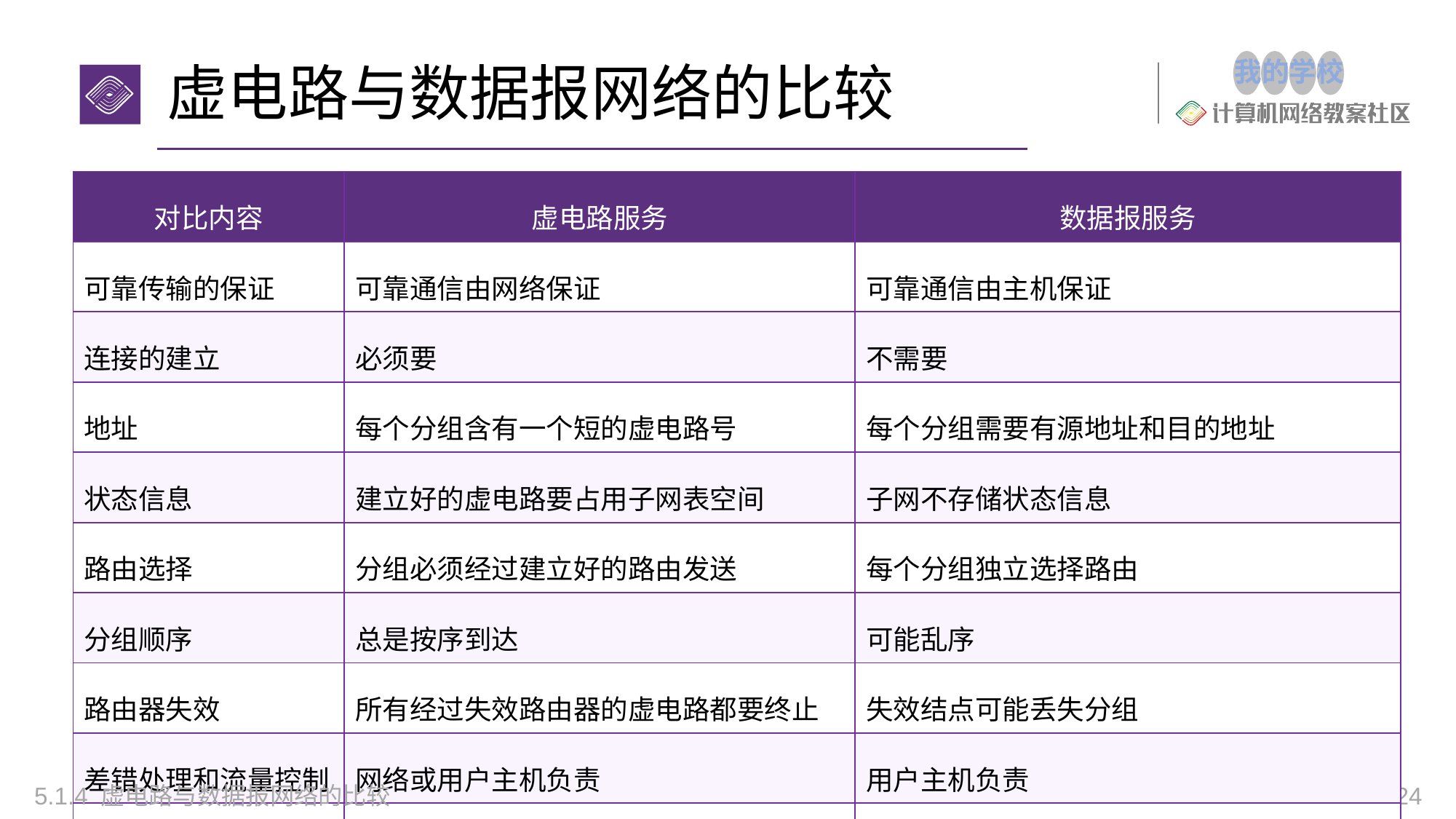

# 虚电路与数据报网络的比较
| 对比内容 | 虚电路服务 | 数据报服务 |
| --- | --- | --- |
| 可靠传输的保证 | 可靠通信由网络保证 | 可靠通信由主机保证 |
| 连接的建立 | 必须要 | 不需要 |
| 地址 | 每个分组含有一个短的虚电路号 | 每个分组需要有源地址和目的地址 |
| 状态信息 | 建立好的虚电路要占用子网表空间 | 子网不存储状态信息 |
| 路由选择 | 分组必须经过建立好的路由发送 | 每个分组独立选择路由 |
| 分组顺序 | 总是按序到达 | 可能乱序 |
| 路由器失效 | 所有经过失效路由器的虚电路都要终止 | 失效结点可能丢失分组 |
| 差错处理和流量控制 | 网络或用户主机负责 | 用户主机负责 |
| 拥塞控制 | 容易控制 | 难控制 |
5.1.4 虚电路与数据报网络的比较
24